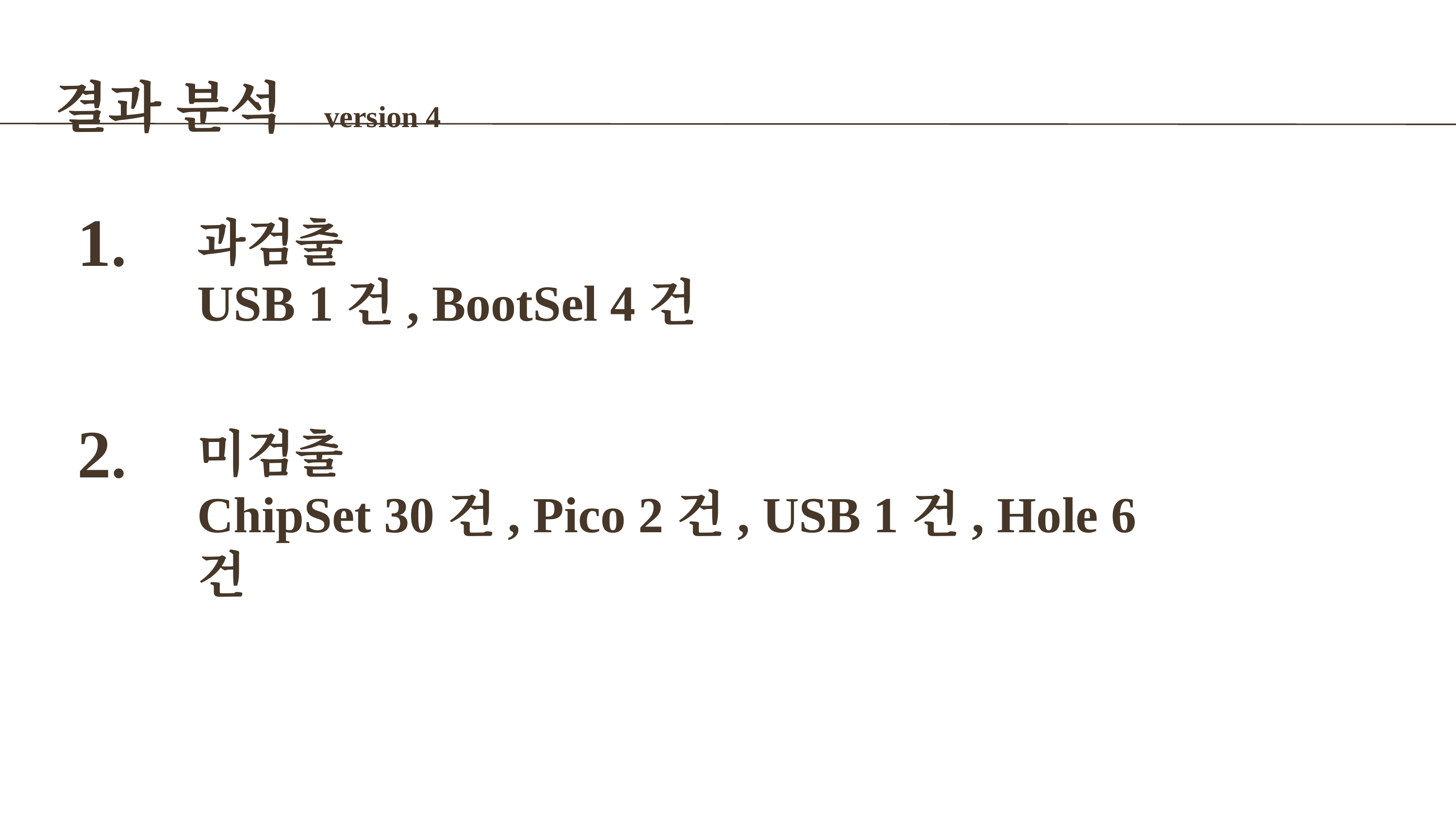

결과 분석  version 4
1.
과검출
USB 1건, BootSel 4건
2.
미검출
ChipSet 30건, Pico 2건, USB 1건, Hole 6건